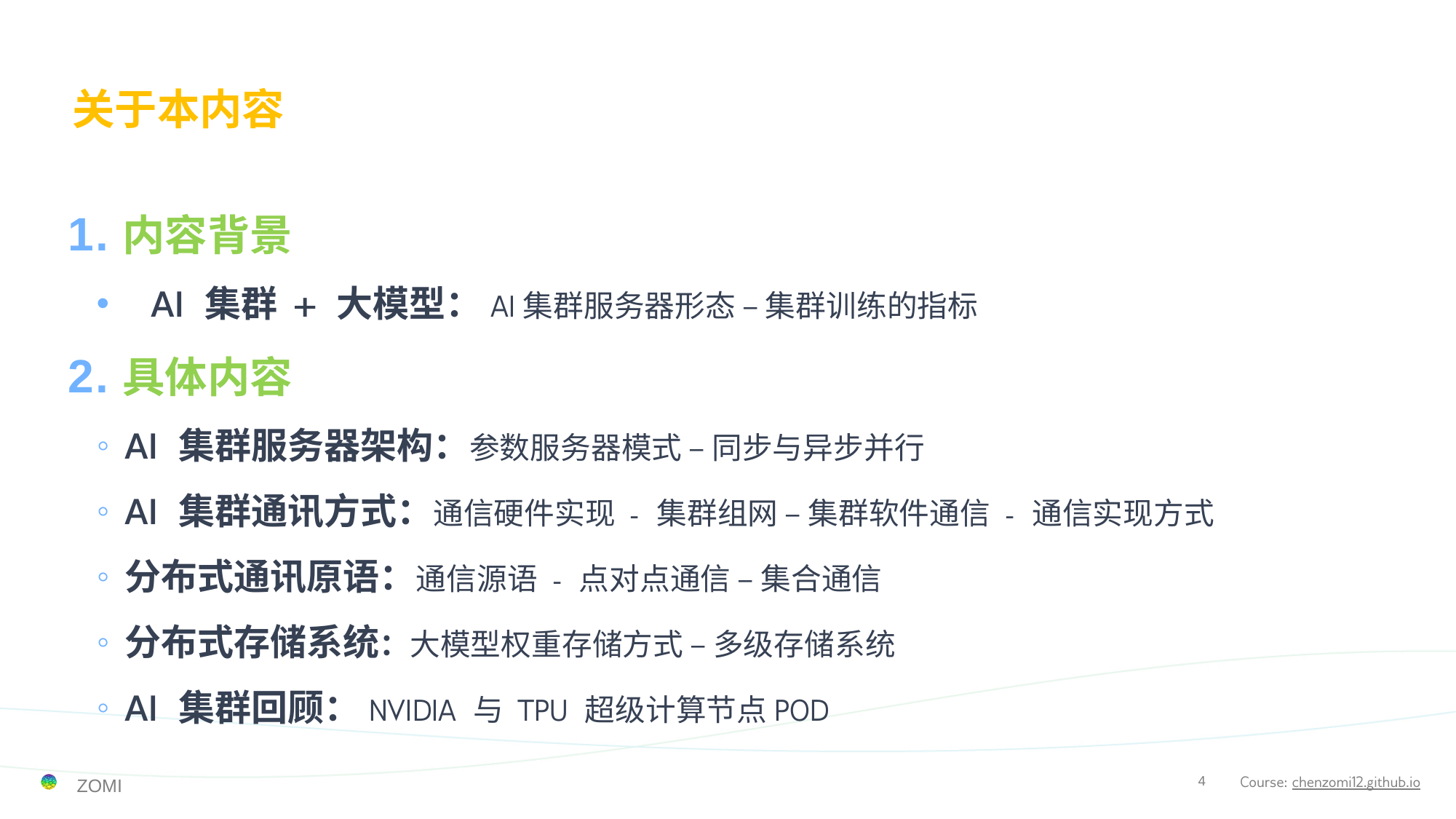

# 关于本内容
内容背景
AI 集群 + 大模型：AI集群服务器形态 – 集群训练的指标
具体内容
AI 集群服务器架构：参数服务器模式 – 同步与异步并行
AI 集群通讯方式：通信硬件实现 - 集群组网 – 集群软件通信 - 通信实现方式
分布式通讯原语：通信源语 - 点对点通信 – 集合通信
分布式存储系统：大模型权重存储方式 – 多级存储系统
AI 集群回顾：NVIDIA 与 TPU 超级计算节点POD